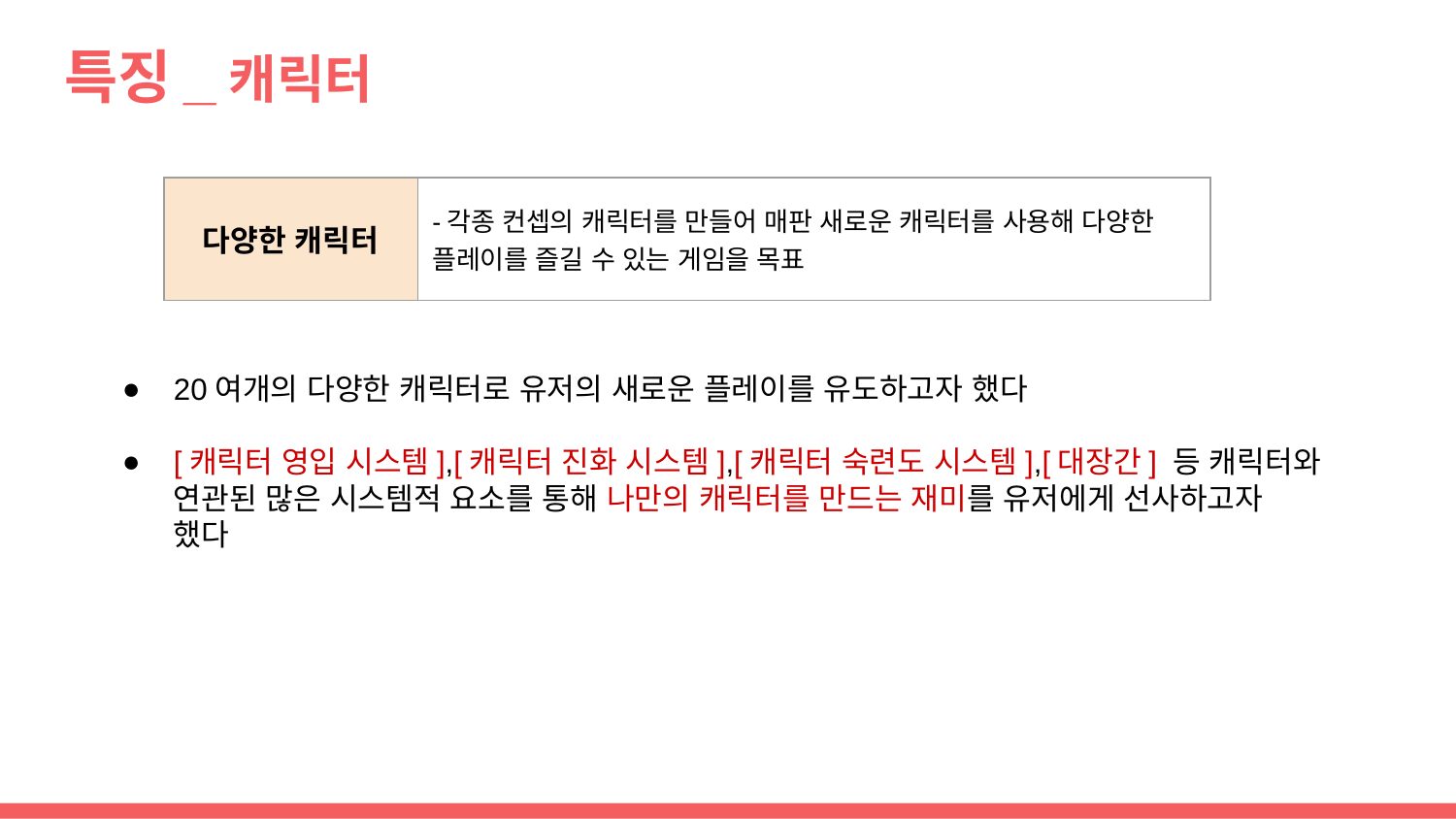

# 특징_캐릭터
| 다양한 캐릭터 | -각종 컨셉의 캐릭터를 만들어 매판 새로운 캐릭터를 사용해 다양한 플레이를 즐길 수 있는 게임을 목표 |
| --- | --- |
20여개의 다양한 캐릭터로 유저의 새로운 플레이를 유도하고자 했다

[캐릭터 영입 시스템],[캐릭터 진화 시스템],[캐릭터 숙련도 시스템],[대장간] 등 캐릭터와 연관된 많은 시스템적 요소를 통해 나만의 캐릭터를 만드는 재미를 유저에게 선사하고자 했다